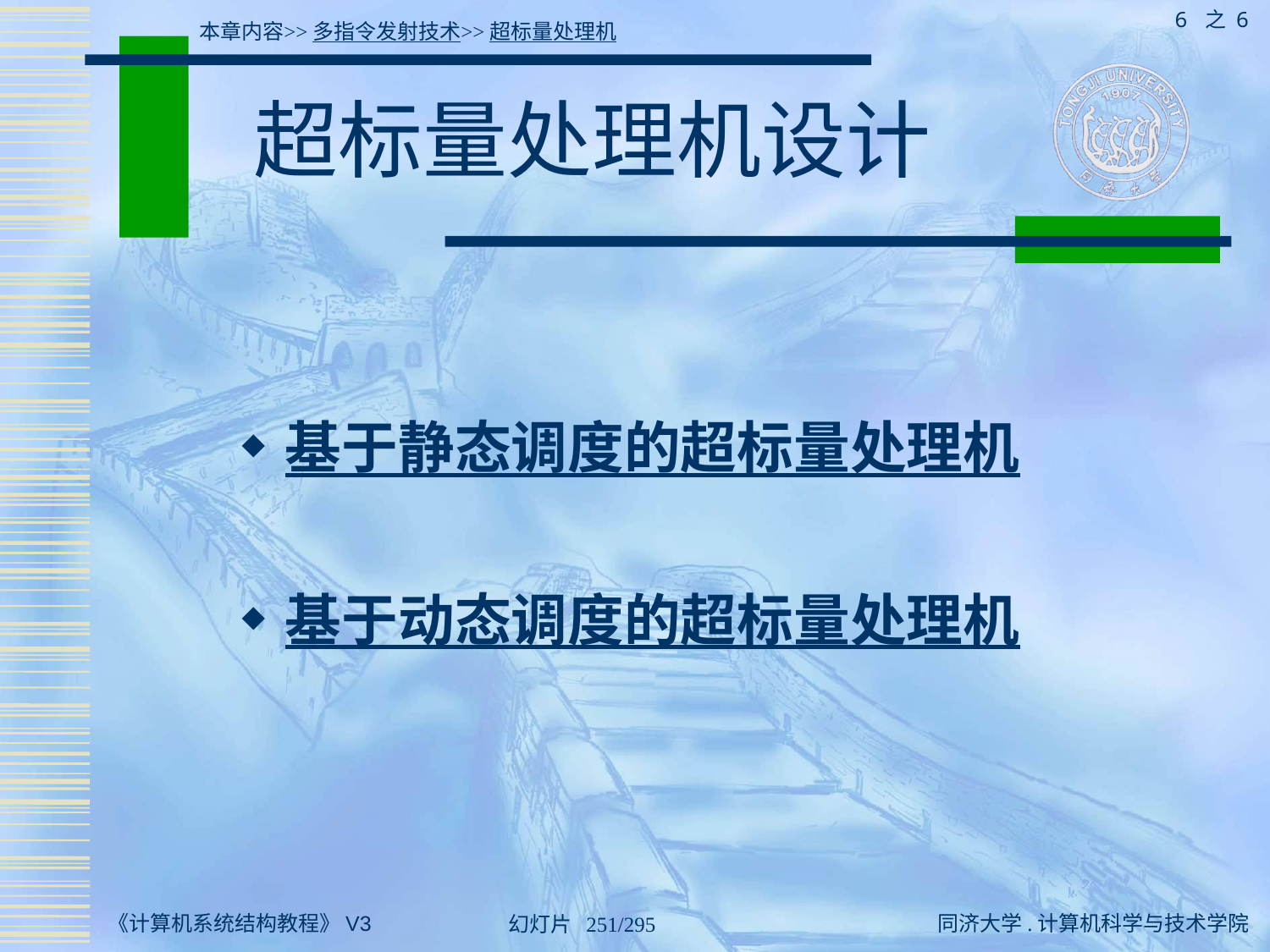

6 之 6
本章内容>>多指令发射技术>>超标量处理机
# 超标量处理机设计
基于静态调度的超标量处理机

基于动态调度的超标量处理机